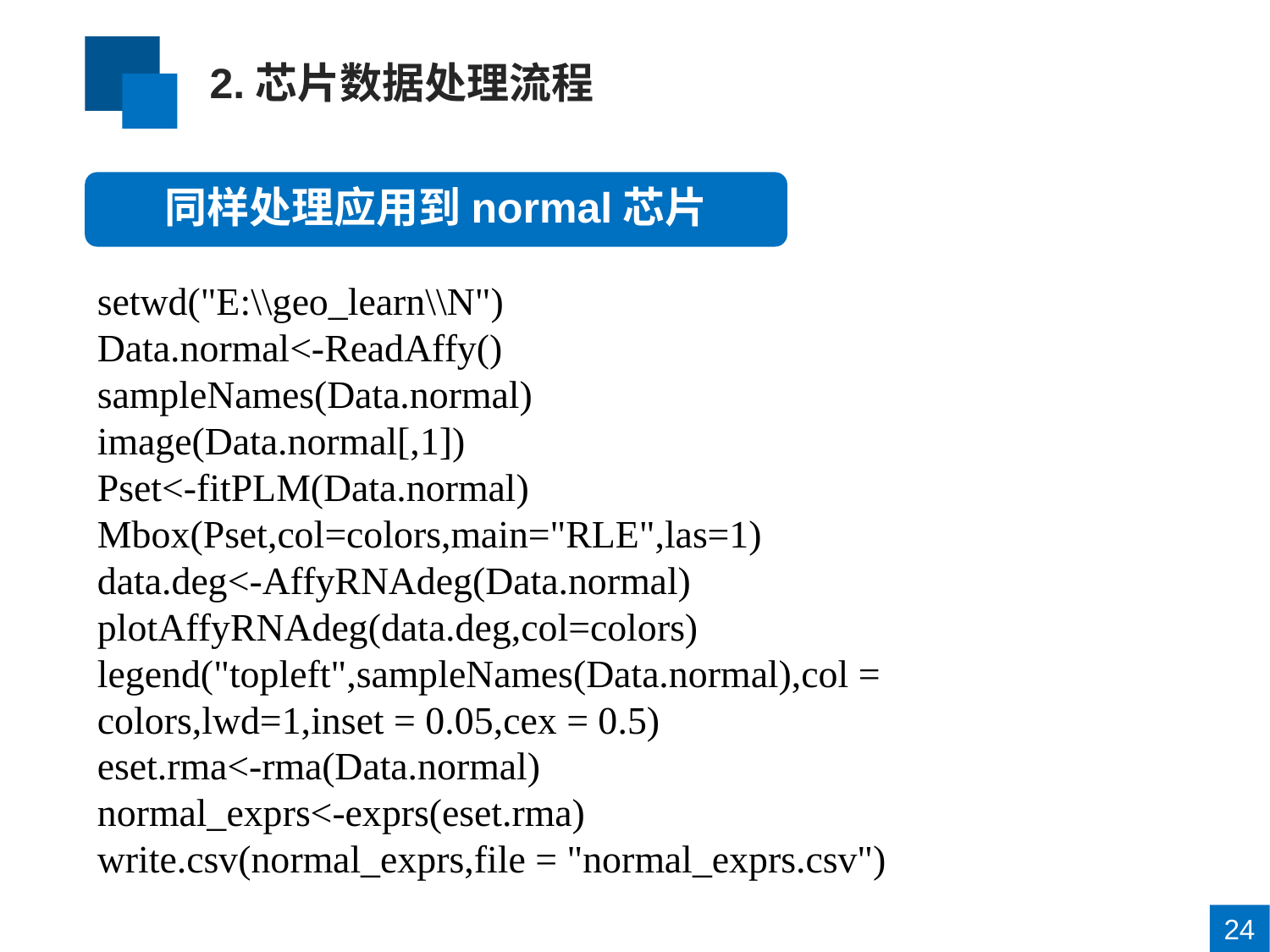

2.芯片数据处理流程
同样处理应用到normal芯片
setwd("E:\\geo_learn\\N")
Data.normal<-ReadAffy()
sampleNames(Data.normal)
image(Data.normal[,1])
Pset<-fitPLM(Data.normal)
Mbox(Pset,col=colors,main="RLE",las=1)
data.deg<-AffyRNAdeg(Data.normal)
plotAffyRNAdeg(data.deg,col=colors)
legend("topleft",sampleNames(Data.normal),col = colors,lwd=1,inset = 0.05,cex = 0.5)
eset.rma<-rma(Data.normal)
normal_exprs<-exprs(eset.rma)
write.csv(normal_exprs,file = "normal_exprs.csv")

24